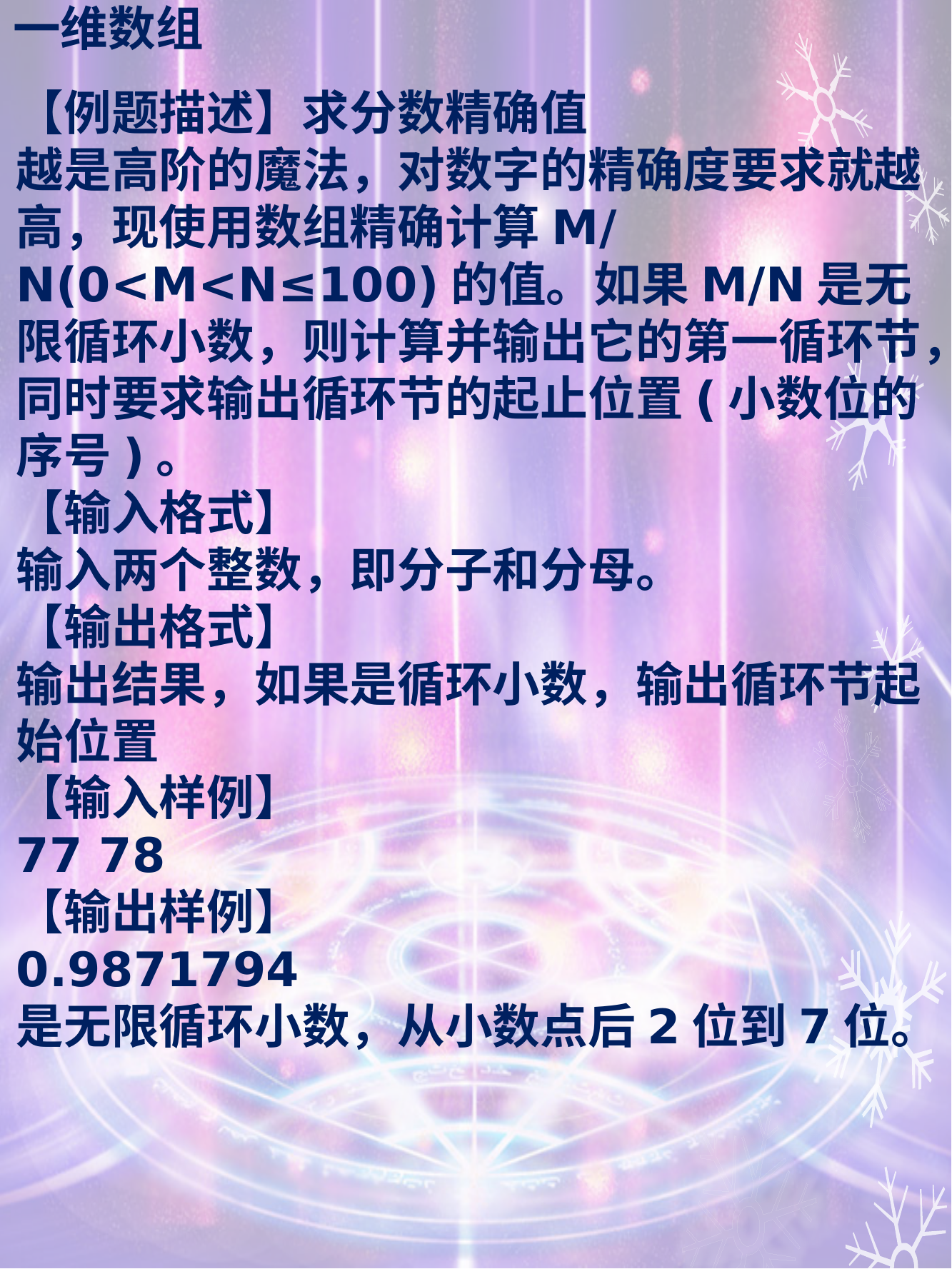

# 一维数组
【例题描述】求分数精确值
越是高阶的魔法，对数字的精确度要求就越高，现使用数组精确计算M/N(0<M<N≤100)的值。如果M/N是无限循环小数，则计算并输出它的第一循环节，同时要求输出循环节的起止位置(小数位的序号)。
【输入格式】
输入两个整数，即分子和分母。
【输出格式】
输出结果，如果是循环小数，输出循环节起始位置
【输入样例】
77 78
【输出样例】
0.9871794
是无限循环小数，从小数点后2位到7位。